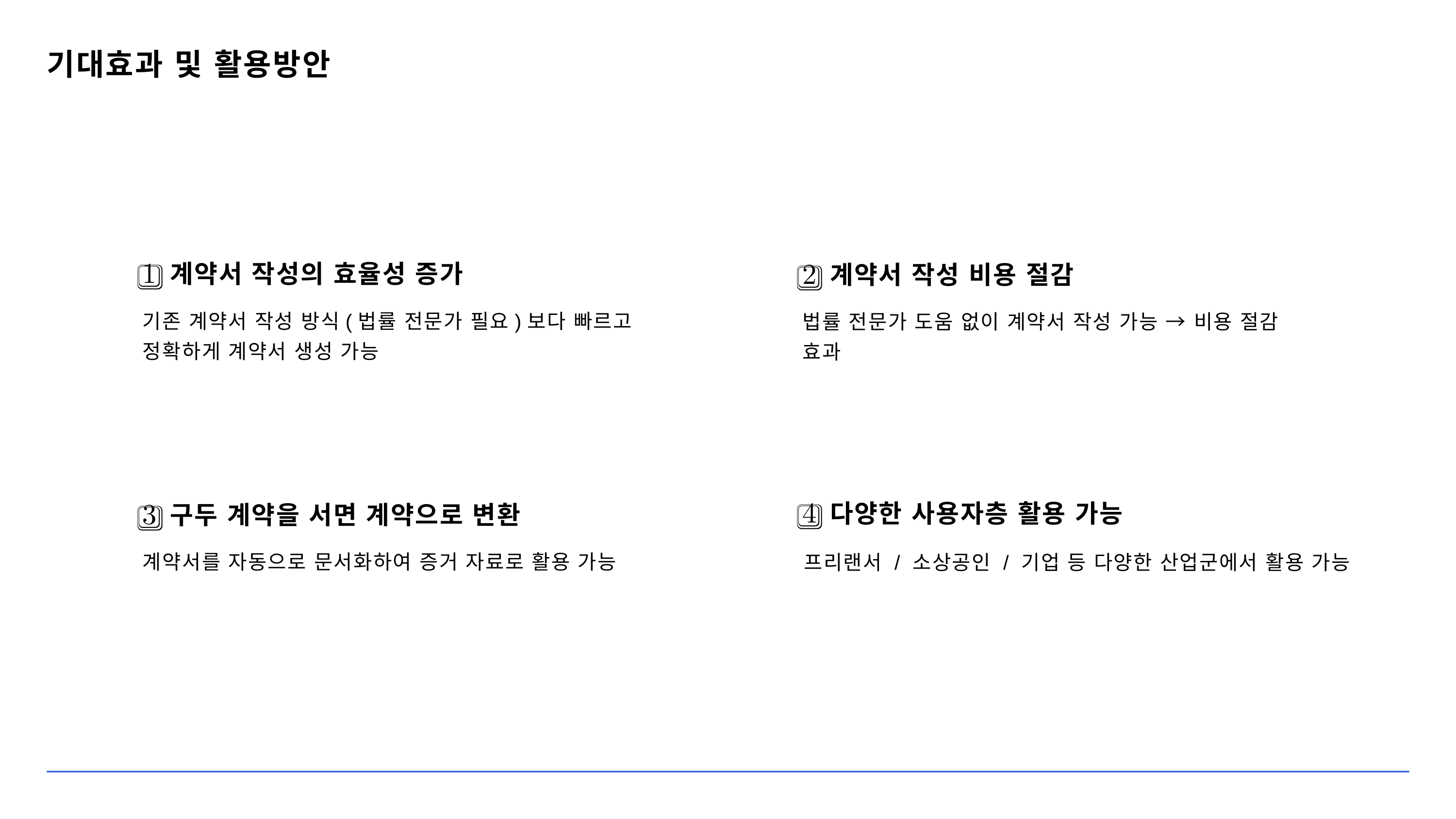

기대효과 및 활용방안
1️⃣ 계약서 작성의 효율성 증가
2️⃣ 계약서 작성 비용 절감
기존 계약서 작성 방식(법률 전문가 필요)보다 빠르고 정확하게 계약서 생성 가능
법률 전문가 도움 없이 계약서 작성 가능 → 비용 절감 효과
4️⃣ 다양한 사용자층 활용 가능
3️⃣ 구두 계약을 서면 계약으로 변환
계약서를 자동으로 문서화하여 증거 자료로 활용 가능
프리랜서 / 소상공인 / 기업 등 다양한 산업군에서 활용 가능